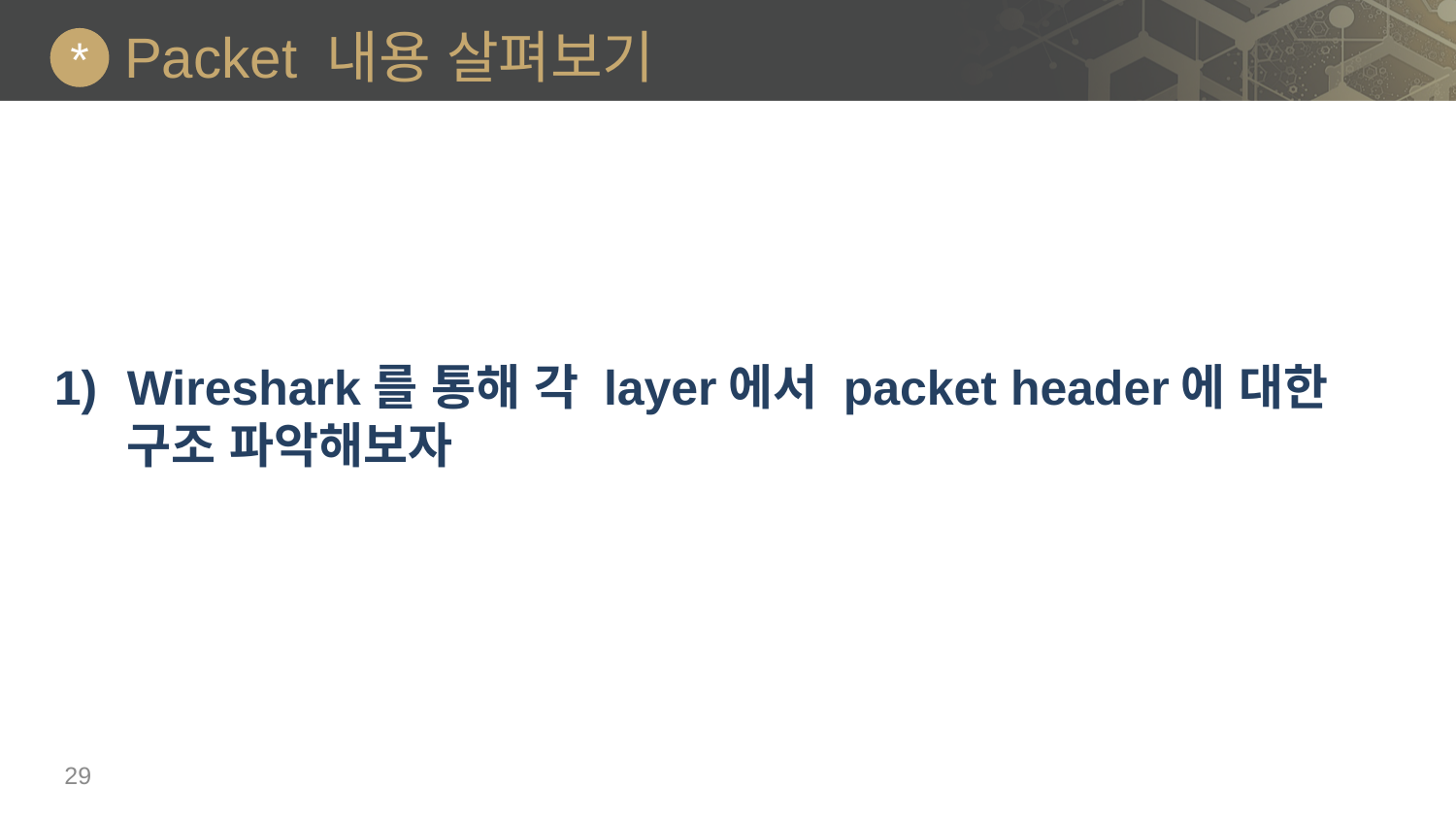

# Packet 내용 살펴보기
*
Wireshark를 통해 각 layer에서 packet header에 대한 구조 파악해보자

29